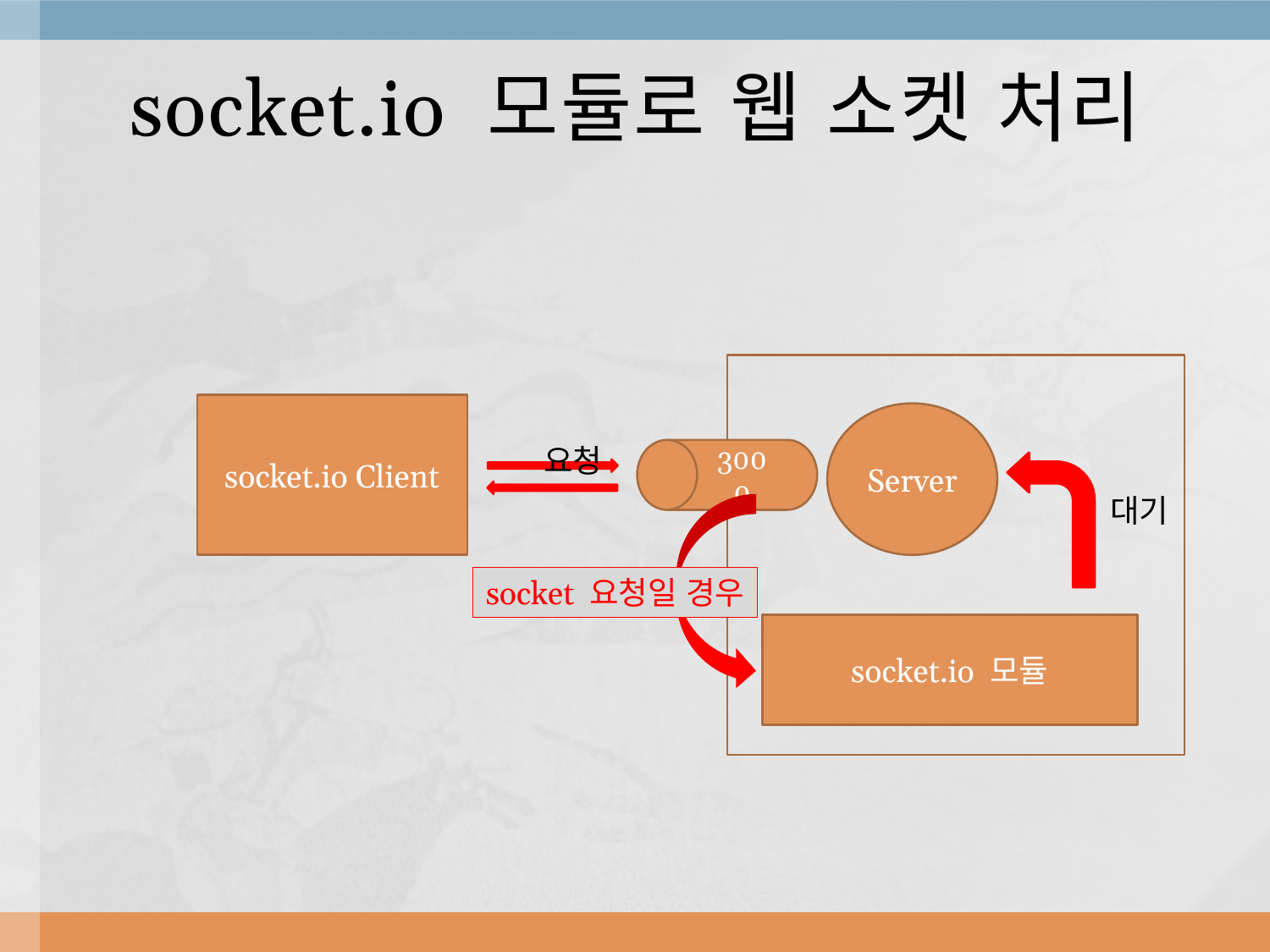

# socket.io 모듈로 웹 소켓 처리

socket.io Client
Server
요청
3000

대기

socket 요청일 경우
socket.io 모듈